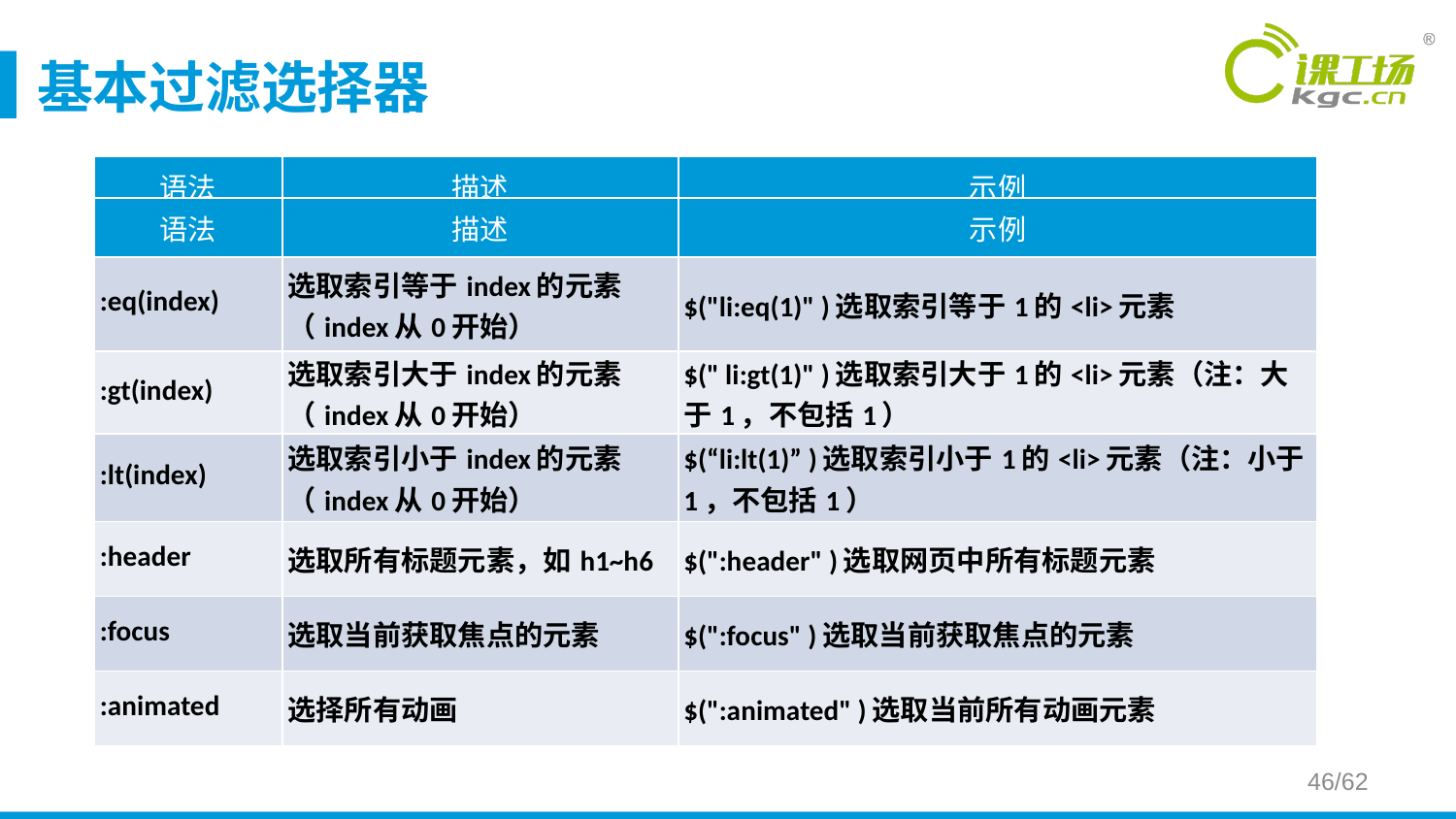

# 基本过滤选择器
| 语法 | 描述 | 示例 |
| --- | --- | --- |
| :first | 选取第一个元素 | $(" li:first" )选取所有<li>元素中的第一个<li>元素 |
| :last | 选取最后一个元素 | $(" li:last" )选取所有<li>元素中的最后一个<li>元素 |
| :not(selector) | 选取去除所有与给定选择器匹配的元素 | $(" li:not(.three)" )选取class不是three的元素 |
| :even | 选取索引是偶数的所有元素（index从0开始） | $(" li:even" )选取索引是偶数的所有<li>元素 |
| :odd | 选取索引是奇数的所有元素（index从0开始） | $(" li:odd" )选取索引是奇数的所有<li>元素 |

| 语法 | 描述 | 示例 |
| --- | --- | --- |
| :eq(index) | 选取索引等于index的元素（index从0开始） | $("li:eq(1)" )选取索引等于1的<li>元素 |
| :gt(index) | 选取索引大于index的元素（index从0开始） | $(" li:gt(1)" )选取索引大于1的<li>元素（注：大于1，不包括1） |
| :lt(index) | 选取索引小于index的元素（index从0开始） | $(“li:lt(1)” )选取索引小于1的<li>元素（注：小于1，不包括1） |
| :header | 选取所有标题元素，如h1~h6 | $(":header" )选取网页中所有标题元素 |
| :focus | 选取当前获取焦点的元素 | $(":focus" )选取当前获取焦点的元素 |
| :animated | 选择所有动画 | $(":animated" )选取当前所有动画元素 |
46/62